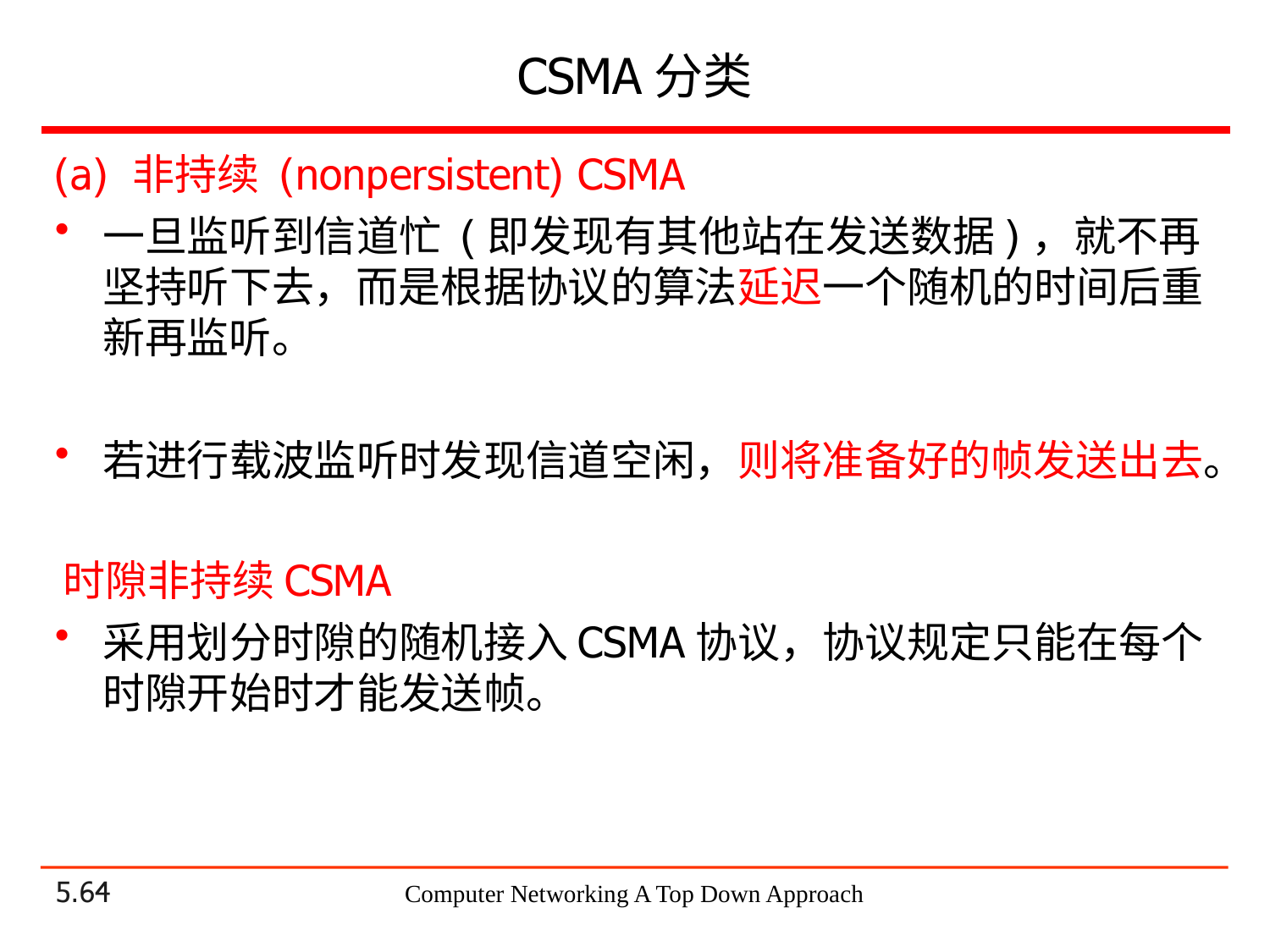

# CSMA分类
(a) 非持续 (nonpersistent) CSMA
一旦监听到信道忙 (即发现有其他站在发送数据)，就不再坚持听下去，而是根据协议的算法延迟一个随机的时间后重新再监听。

若进行载波监听时发现信道空闲，则将准备好的帧发送出去。

时隙非持续CSMA
采用划分时隙的随机接入CSMA协议，协议规定只能在每个时隙开始时才能发送帧。